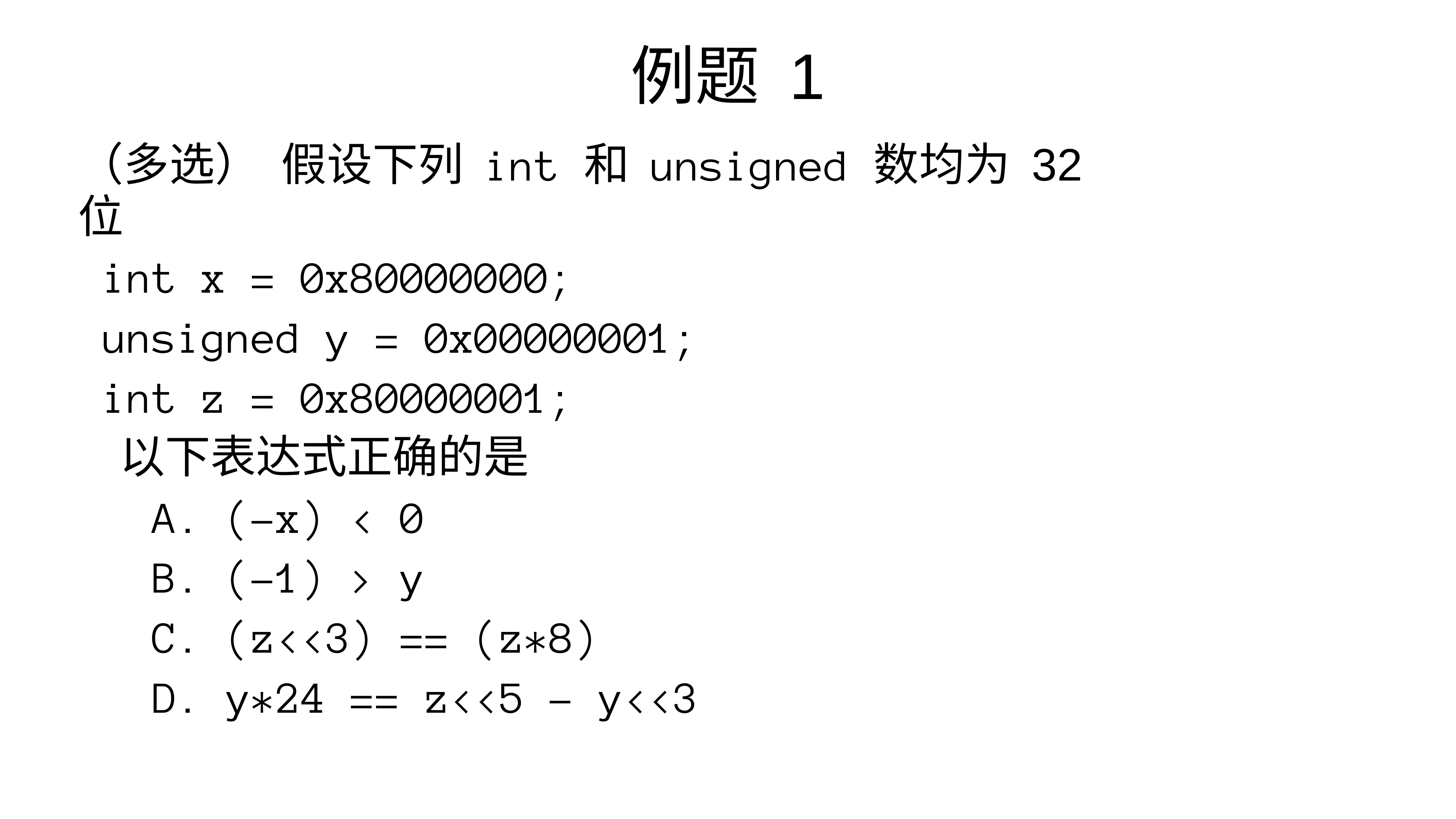

例题 1
（多选）  假设下列 int 和 unsigned 数均为 32 位
 int x = 0x80000000;
 unsigned y = 0x00000001;
 int z = 0x80000001;
   以下表达式正确的是
   A. (-x) < 0
   B. (-1) > y
   C. (z<<3) == (z*8)
   D. y*24 == z<<5 - y<<3